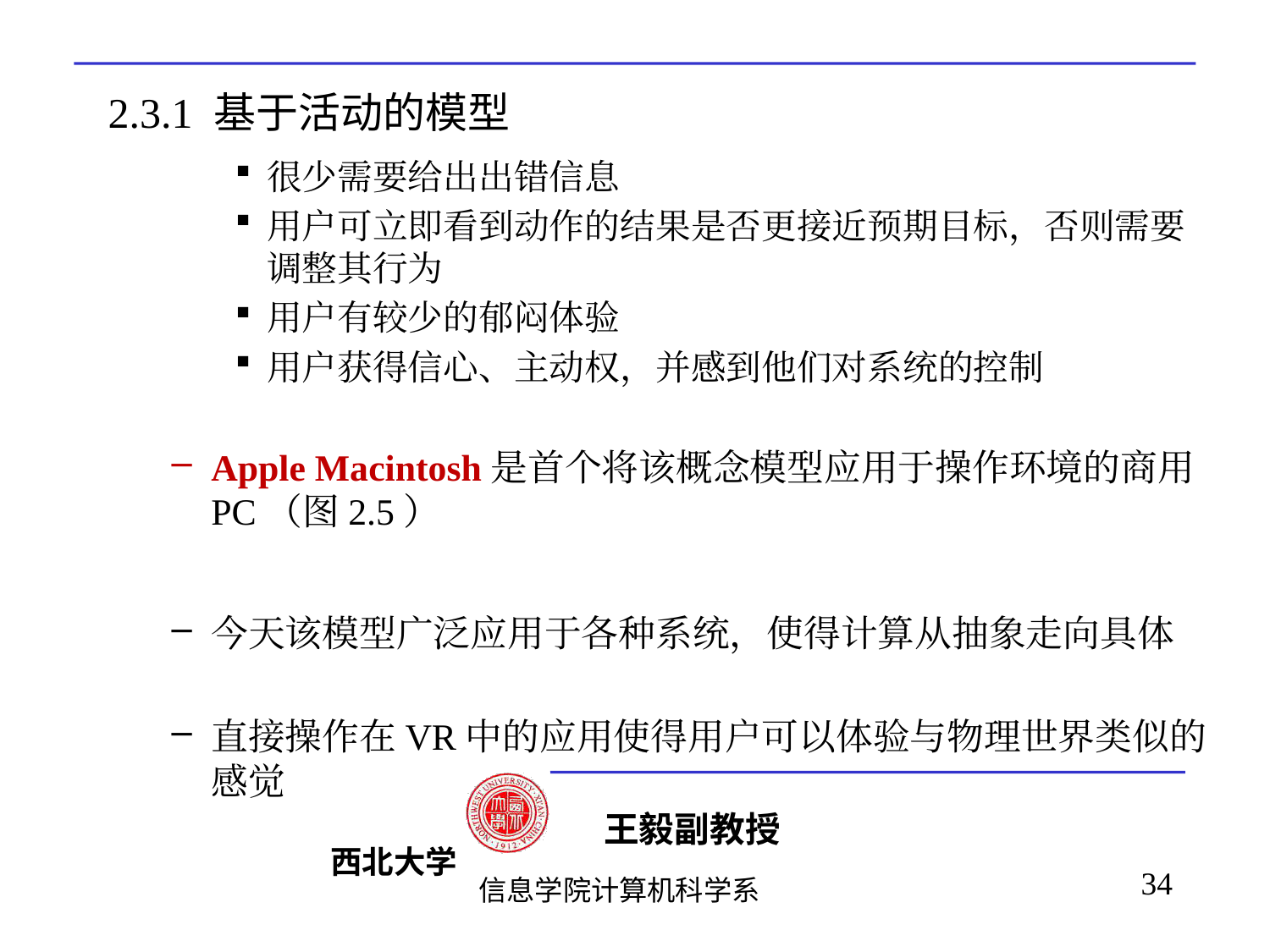

# 2.3.1 基于活动的模型
很少需要给出出错信息
用户可立即看到动作的结果是否更接近预期目标，否则需要调整其行为
用户有较少的郁闷体验
用户获得信心、主动权，并感到他们对系统的控制

Apple Macintosh是首个将该概念模型应用于操作环境的商用PC（图2.5）

今天该模型广泛应用于各种系统，使得计算从抽象走向具体

直接操作在VR中的应用使得用户可以体验与物理世界类似的感觉
34